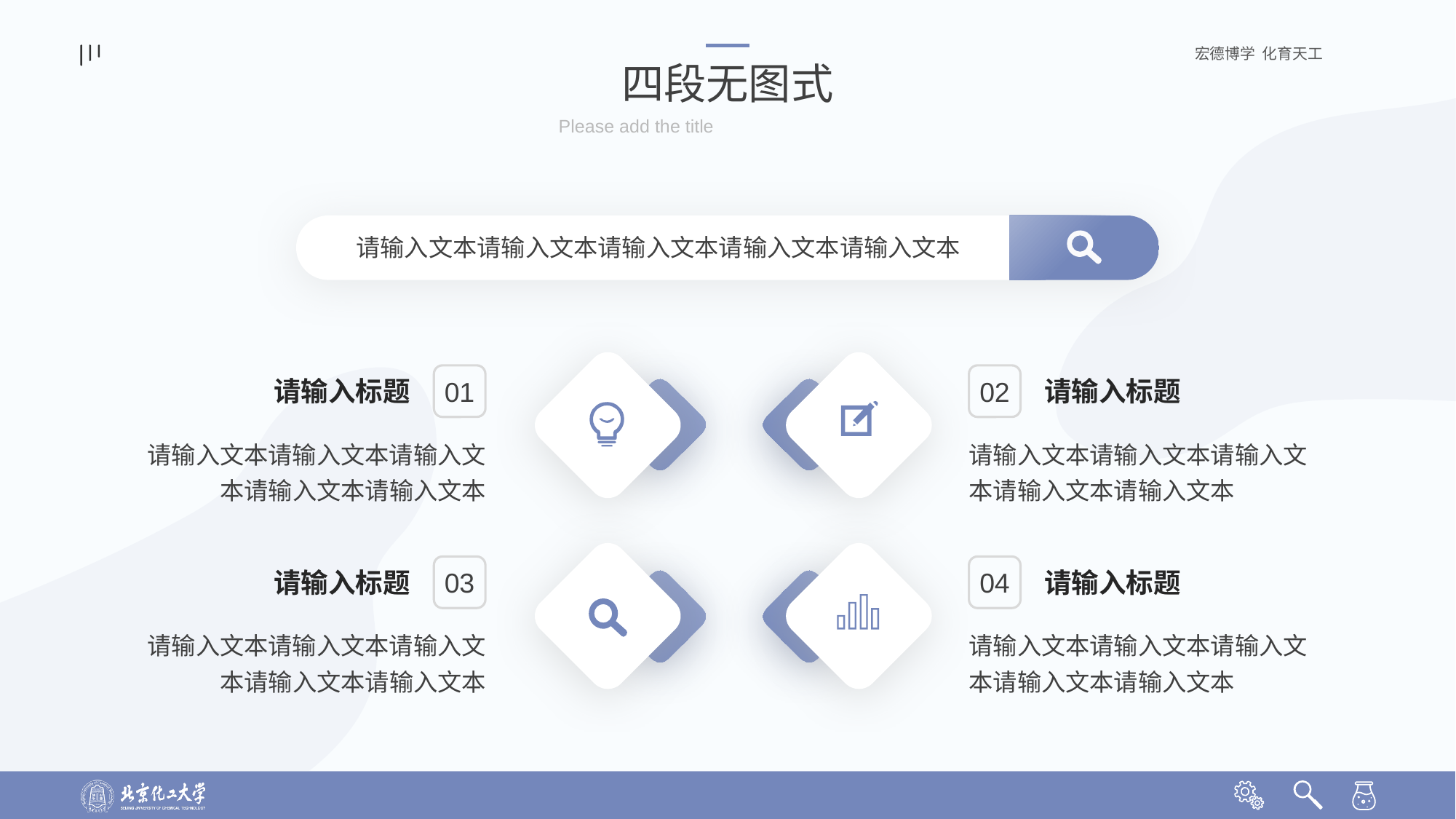

四段无图式
Please add the title

请输入文本请输入文本请输入文本请输入文本请输入文本

01
02

请输入标题
请输入标题

请输入文本请输入文本请输入文本请输入文本请输入文本
请输入文本请输入文本请输入文本请输入文本请输入文本
03
04

请输入标题
请输入标题

请输入文本请输入文本请输入文本请输入文本请输入文本
请输入文本请输入文本请输入文本请输入文本请输入文本